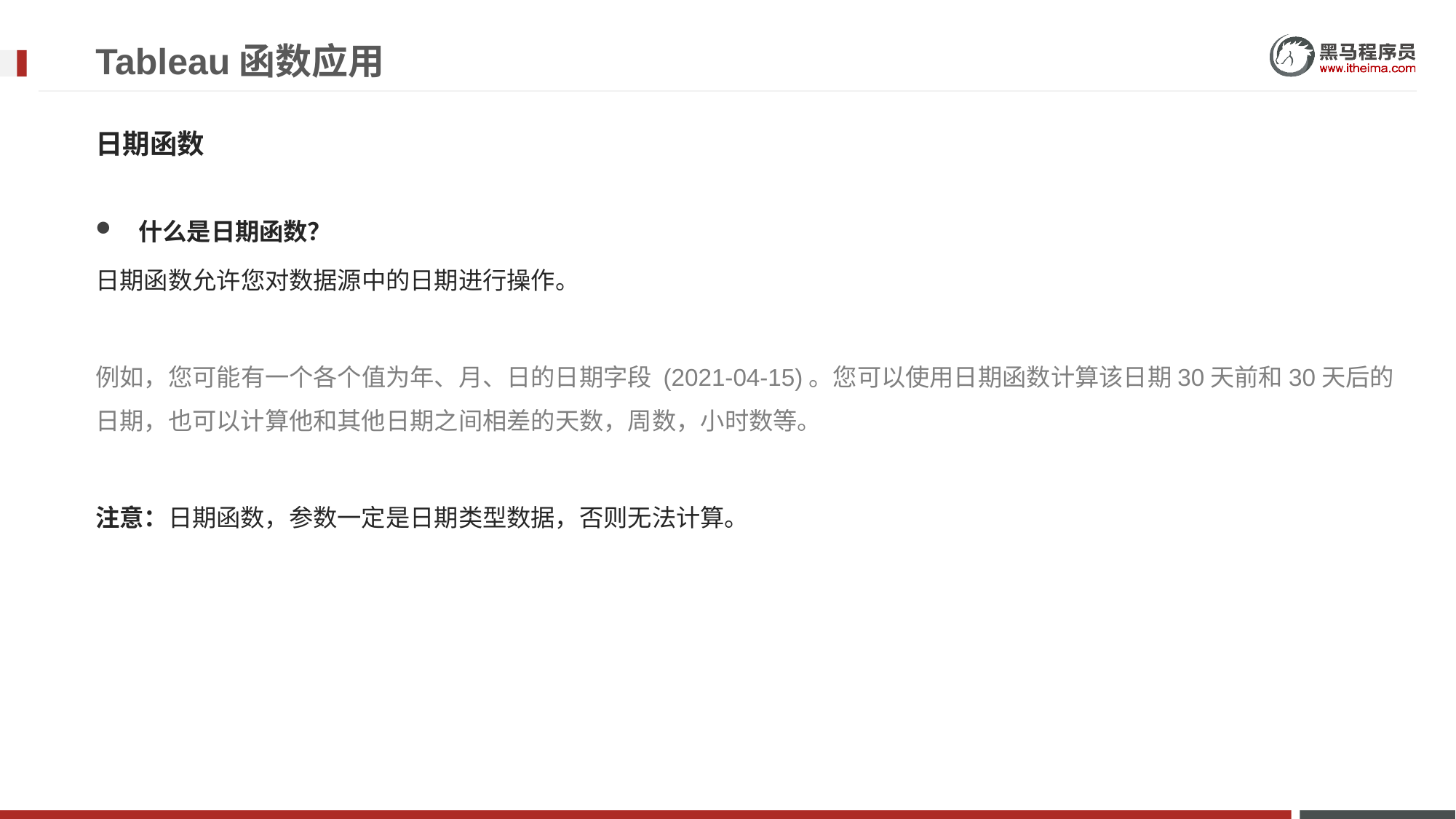

# Tableau函数应用
日期函数
什么是日期函数？
日期函数允许您对数据源中的日期进行操作。

例如，您可能有一个各个值为年、月、日的日期字段 (2021-04-15)。您可以使用日期函数计算该日期30天前和30天后的日期，也可以计算他和其他日期之间相差的天数，周数，小时数等。

注意：日期函数，参数一定是日期类型数据，否则无法计算。